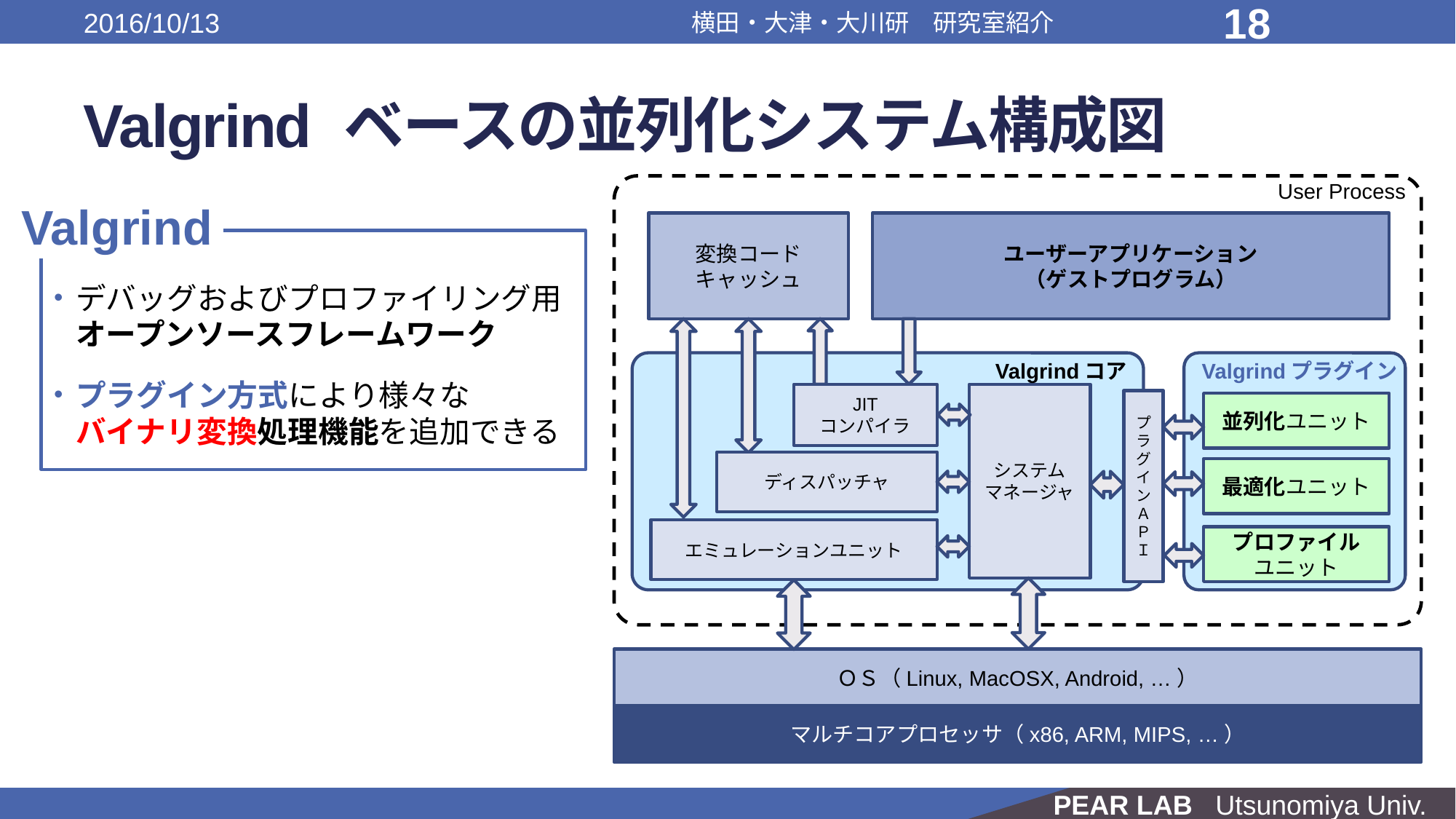

2016/10/13
横田・大津・大川研　研究室紹介
18
# Valgrind ベースの並列化システム構成図
User Process

Valgrind
デバッグおよびプロファイリング用オープンソースフレームワーク
プラグイン方式により様々な
バイナリ変換処理機能を追加できる
ユーザーアプリケーション
（ゲストプログラム）
変換コード
キャッシュ

Valgrindコア
Valgrindプラグイン

JIT
コンパイラ
システム
マネージャ
プラグインＡＰＩ
並列化ユニット

ディスパッチャ
最適化ユニット

エミュレーションユニット
プロファイル
ユニット

ＯＳ（Linux, MacOSX, Android, …）
マルチコアプロセッサ（x86, ARM, MIPS, …）